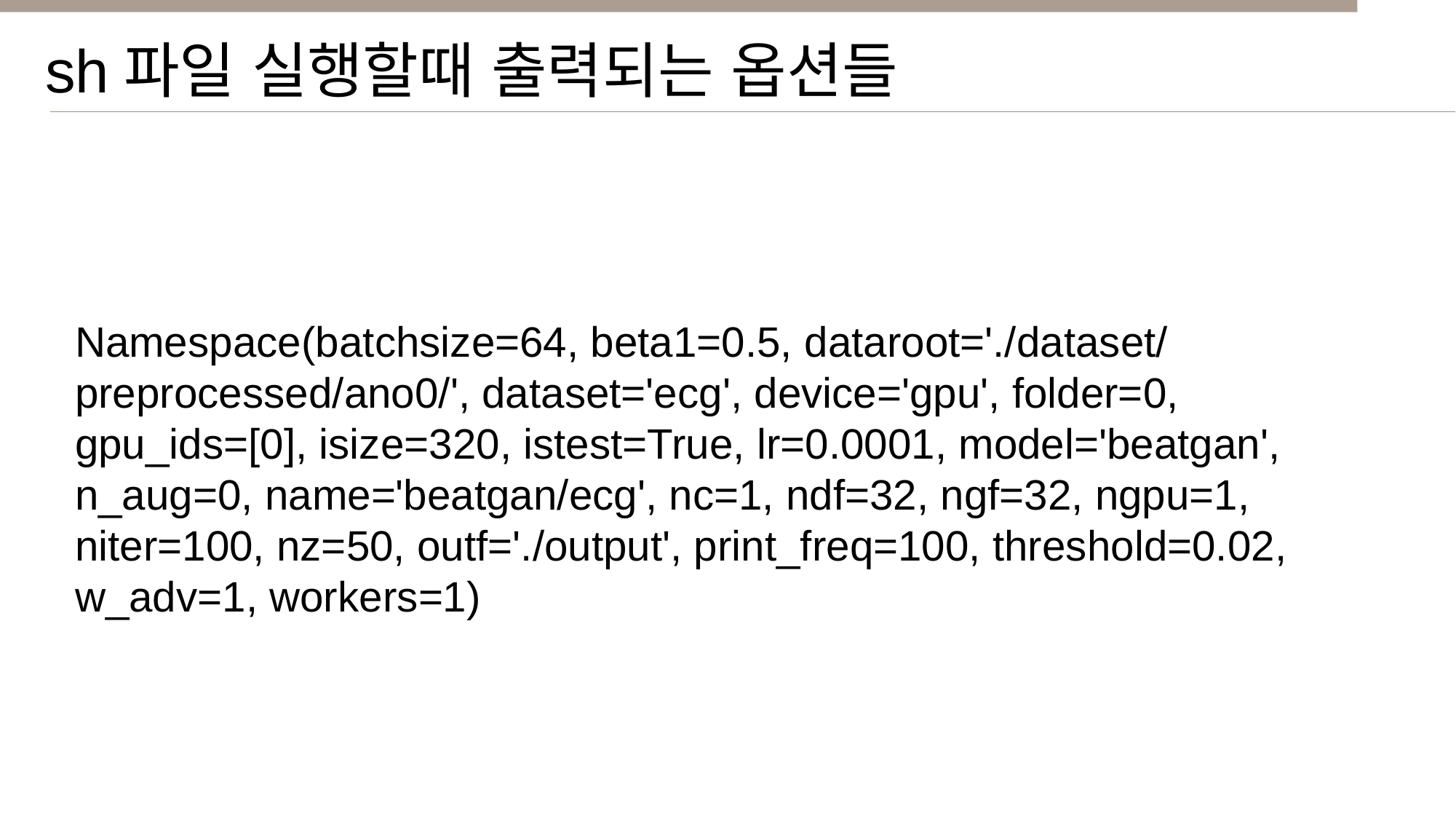

sh파일 실행할때 출력되는 옵션들
Namespace(batchsize=64, beta1=0.5, dataroot='./dataset/preprocessed/ano0/', dataset='ecg', device='gpu', folder=0, gpu_ids=[0], isize=320, istest=True, lr=0.0001, model='beatgan', n_aug=0, name='beatgan/ecg', nc=1, ndf=32, ngf=32, ngpu=1, niter=100, nz=50, outf='./output', print_freq=100, threshold=0.02, w_adv=1, workers=1)